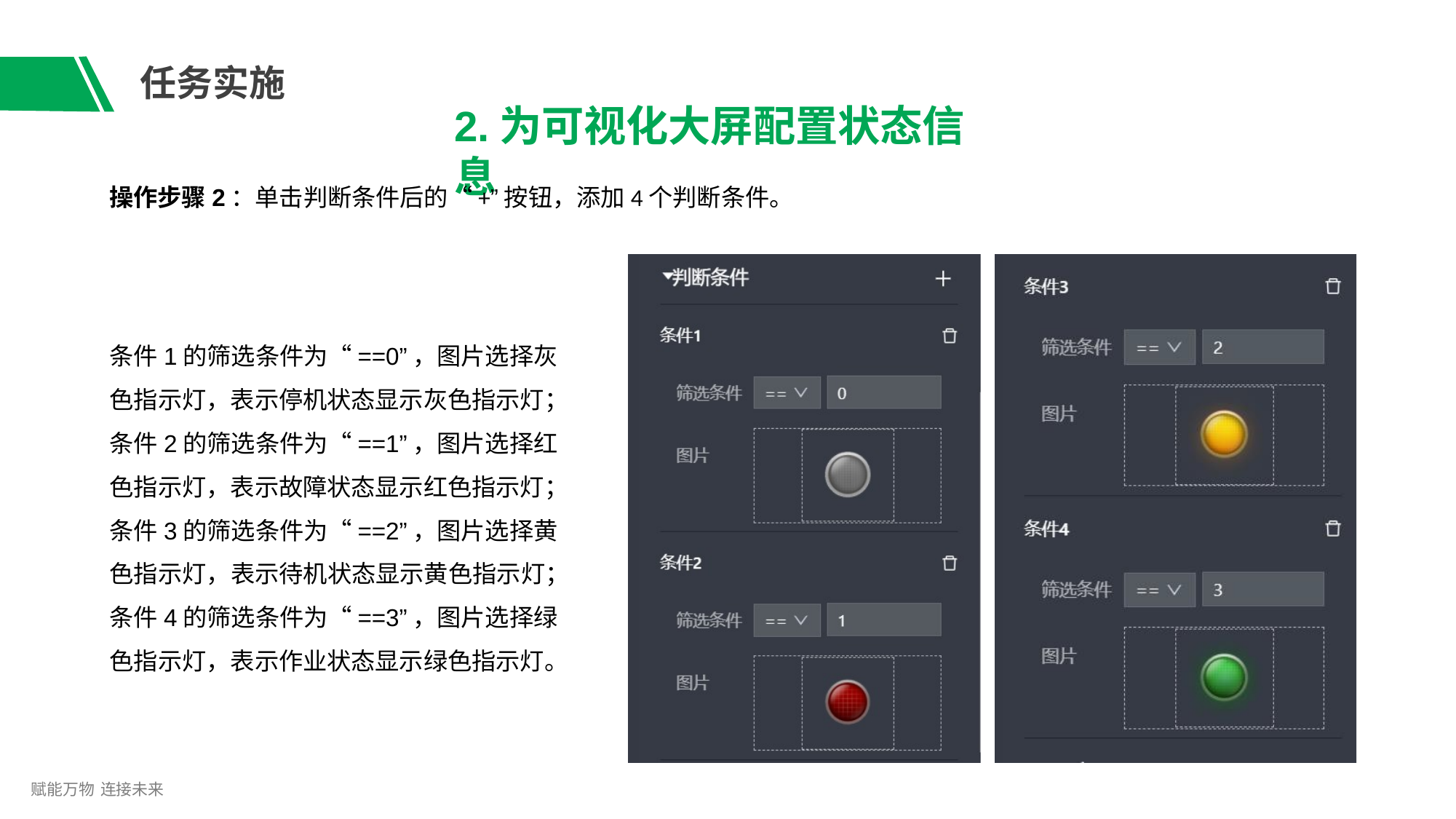

# 任务实施
2.为可视化大屏配置状态信息
操作步骤2：单击判断条件后的“+”按钮，添加4个判断条件。

条件1的筛选条件为“==0”，图片选择灰 色指示灯，表示停机状态显示灰色指示灯；
条件2的筛选条件为“==1”，图片选择红 色指示灯，表示故障状态显示红色指示灯； 条件3的筛选条件为“==2”，图片选择黄 色指示灯，表示待机状态显示黄色指示灯； 条件4的筛选条件为“==3”，图片选择绿 色指示灯，表示作业状态显示绿色指示灯。
赋能万物 连接未来